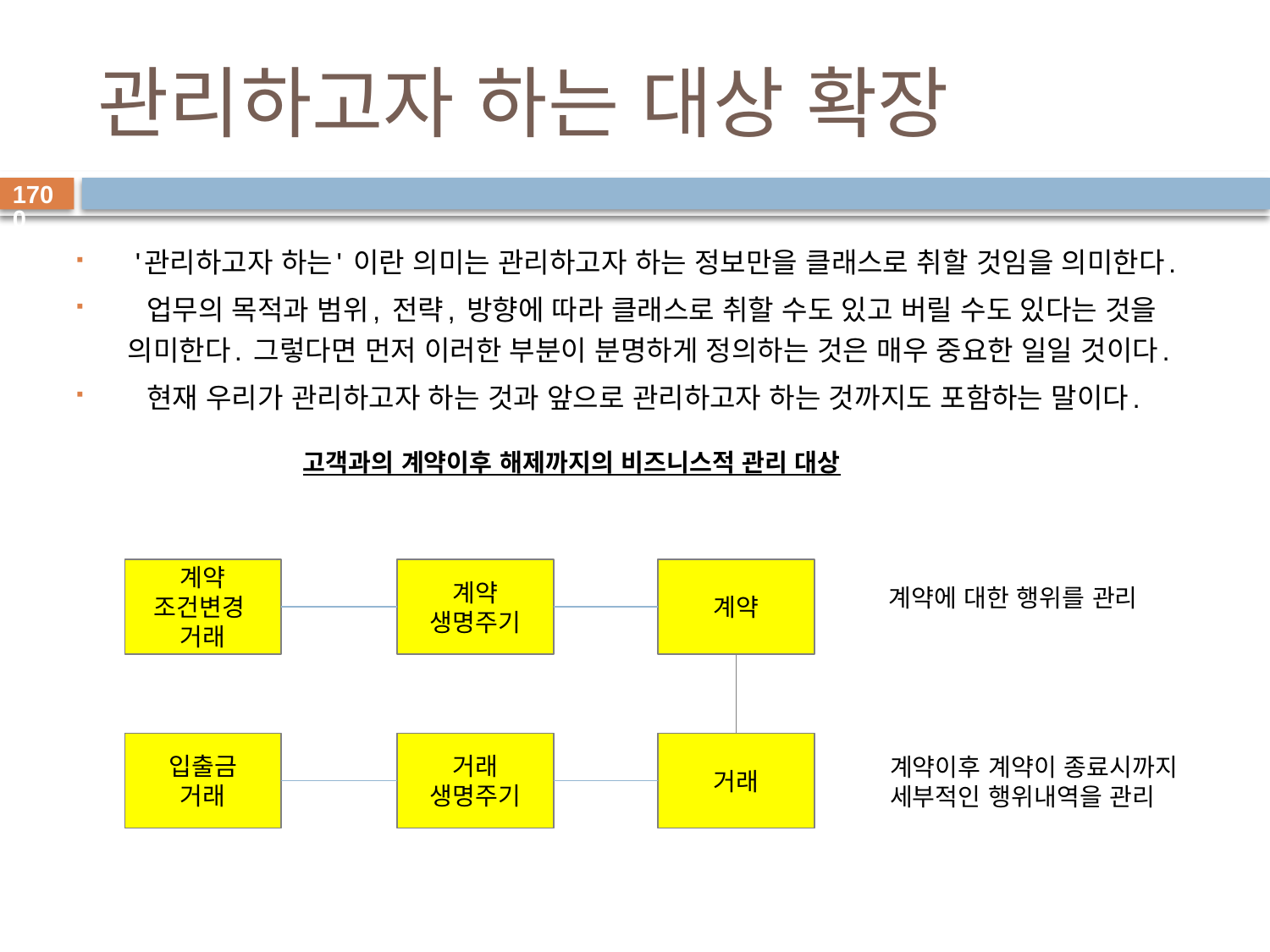

# 관리하고자 하는 대상 확장
1700
 '관리하고자 하는' 이란 의미는 관리하고자 하는 정보만을 클래스로 취할 것임을 의미한다.
  업무의 목적과 범위, 전략, 방향에 따라 클래스로 취할 수도 있고 버릴 수도 있다는 것을 의미한다. 그렇다면 먼저 이러한 부분이 분명하게 정의하는 것은 매우 중요한 일일 것이다.
  현재 우리가 관리하고자 하는 것과 앞으로 관리하고자 하는 것까지도 포함하는 말이다.
고객과의 계약이후 해제까지의 비즈니스적 관리 대상
계약
계약
조건변경
거래
계약
생명주기
계약에 대한 행위를 관리
거래
생명주기
입출금
거래
거래
계약이후 계약이 종료시까지 세부적인 행위내역을 관리